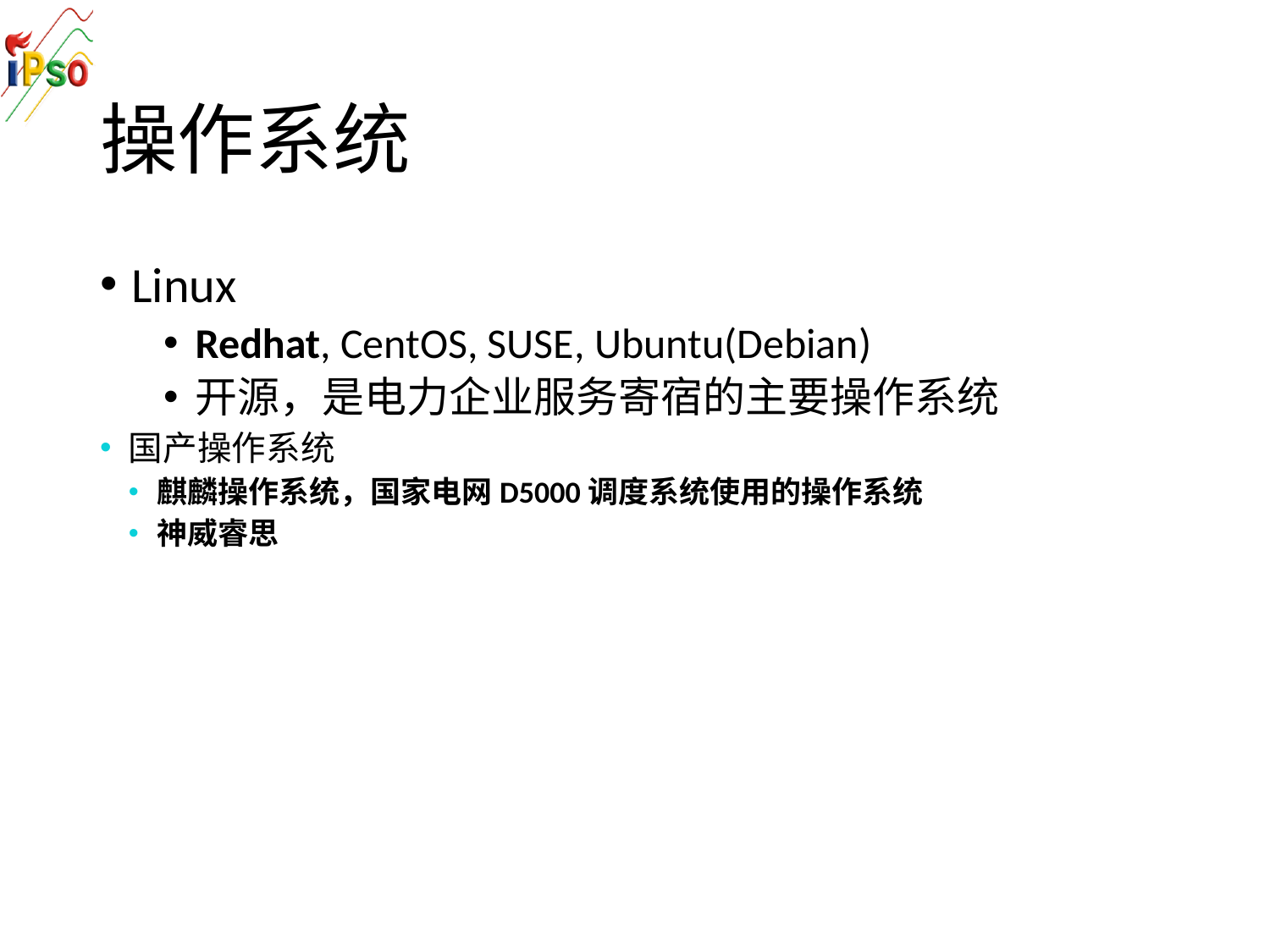

# 操作系统
Linux
Redhat, CentOS, SUSE, Ubuntu(Debian)
开源，是电力企业服务寄宿的主要操作系统
国产操作系统
麒麟操作系统，国家电网D5000调度系统使用的操作系统
神威睿思